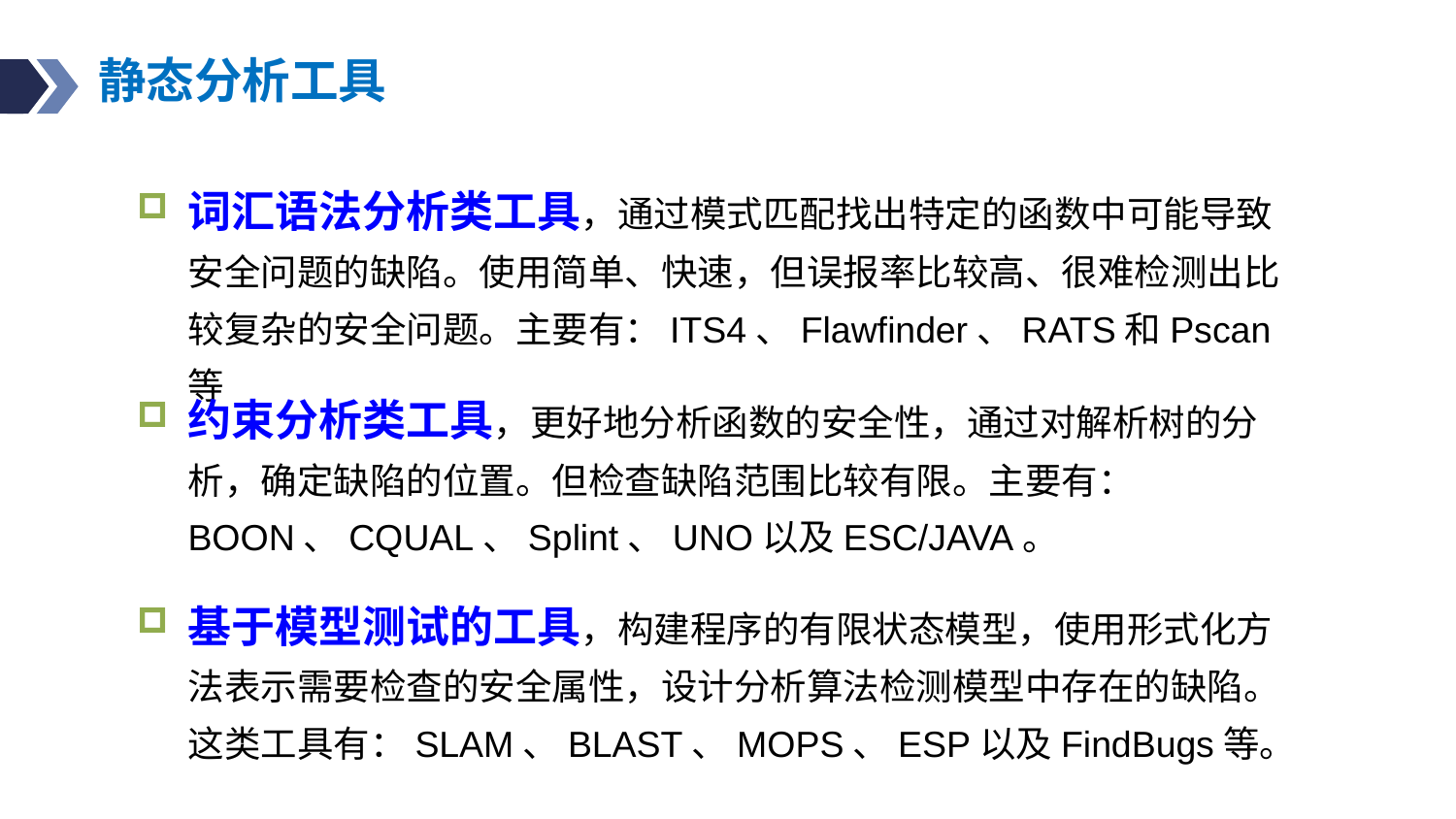

# 静态分析工具
词汇语法分析类工具，通过模式匹配找出特定的函数中可能导致安全问题的缺陷。使用简单、快速，但误报率比较高、很难检测出比较复杂的安全问题。主要有：ITS4、Flawfinder、RATS和Pscan等
约束分析类工具，更好地分析函数的安全性，通过对解析树的分析，确定缺陷的位置。但检查缺陷范围比较有限。主要有：BOON、CQUAL、Splint、UNO以及ESC/JAVA。
基于模型测试的工具，构建程序的有限状态模型，使用形式化方法表示需要检查的安全属性，设计分析算法检测模型中存在的缺陷。这类工具有：SLAM、BLAST、MOPS、ESP以及FindBugs等。
100